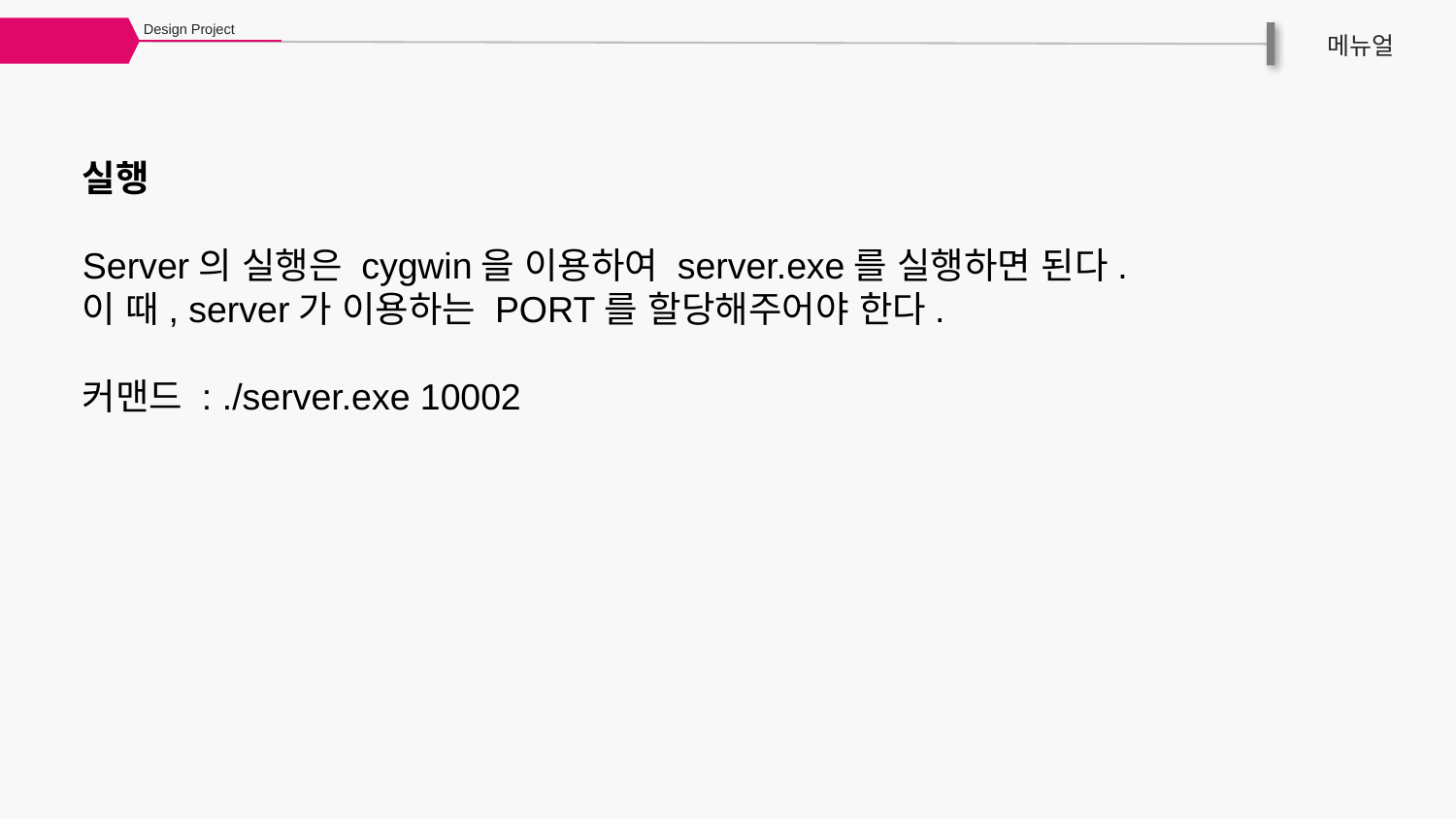

Design Project

메뉴얼

실행

Server의 실행은 cygwin을 이용하여 server.exe를 실행하면 된다.
이 때, server가 이용하는 PORT를 할당해주어야 한다.

커맨드 : ./server.exe 10002